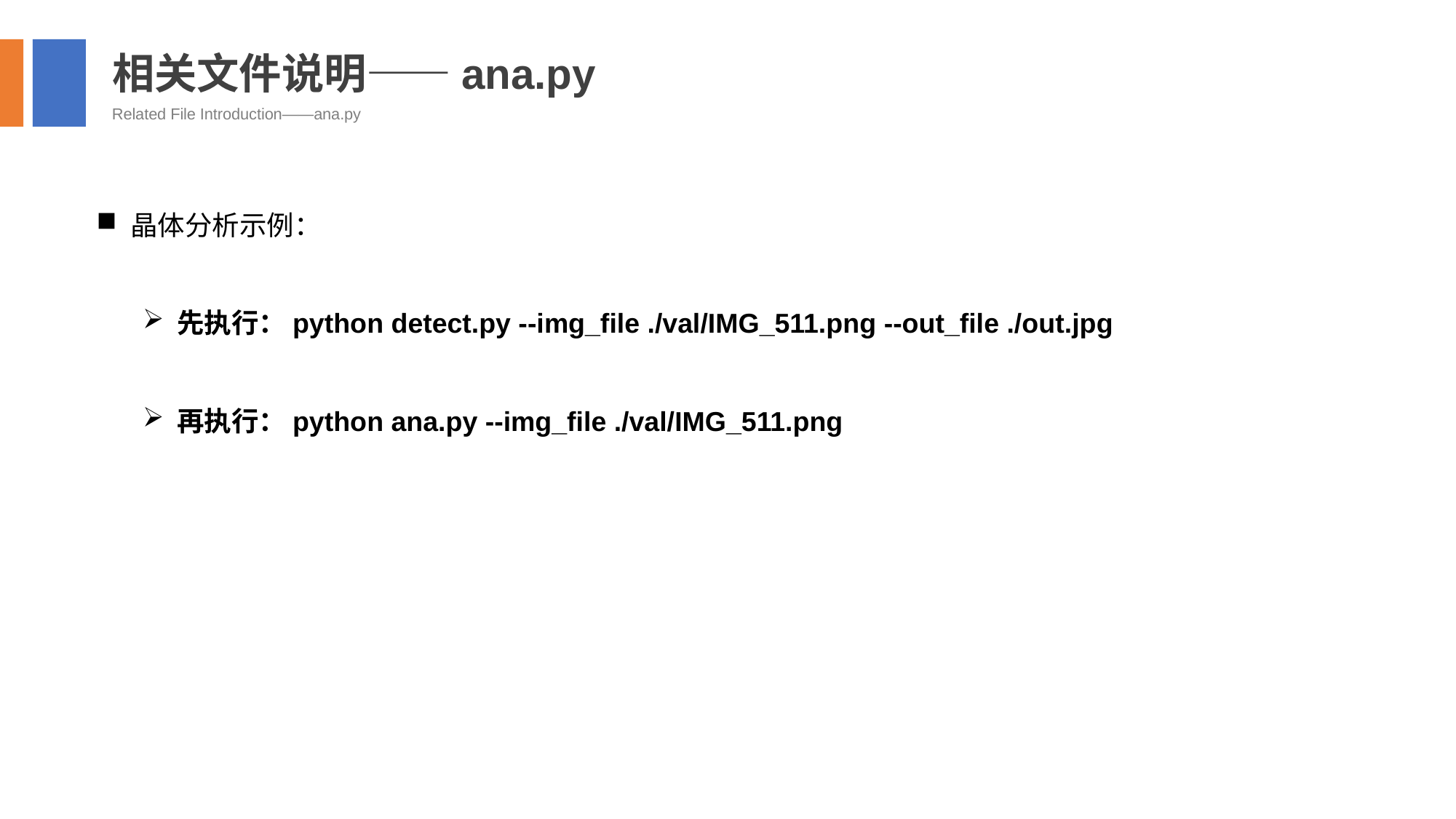

相关文件说明——ana.py
Related File Introduction——ana.py
晶体分析示例：
先执行：python detect.py --img_file ./val/IMG_511.png --out_file ./out.jpg
再执行：python ana.py --img_file ./val/IMG_511.png